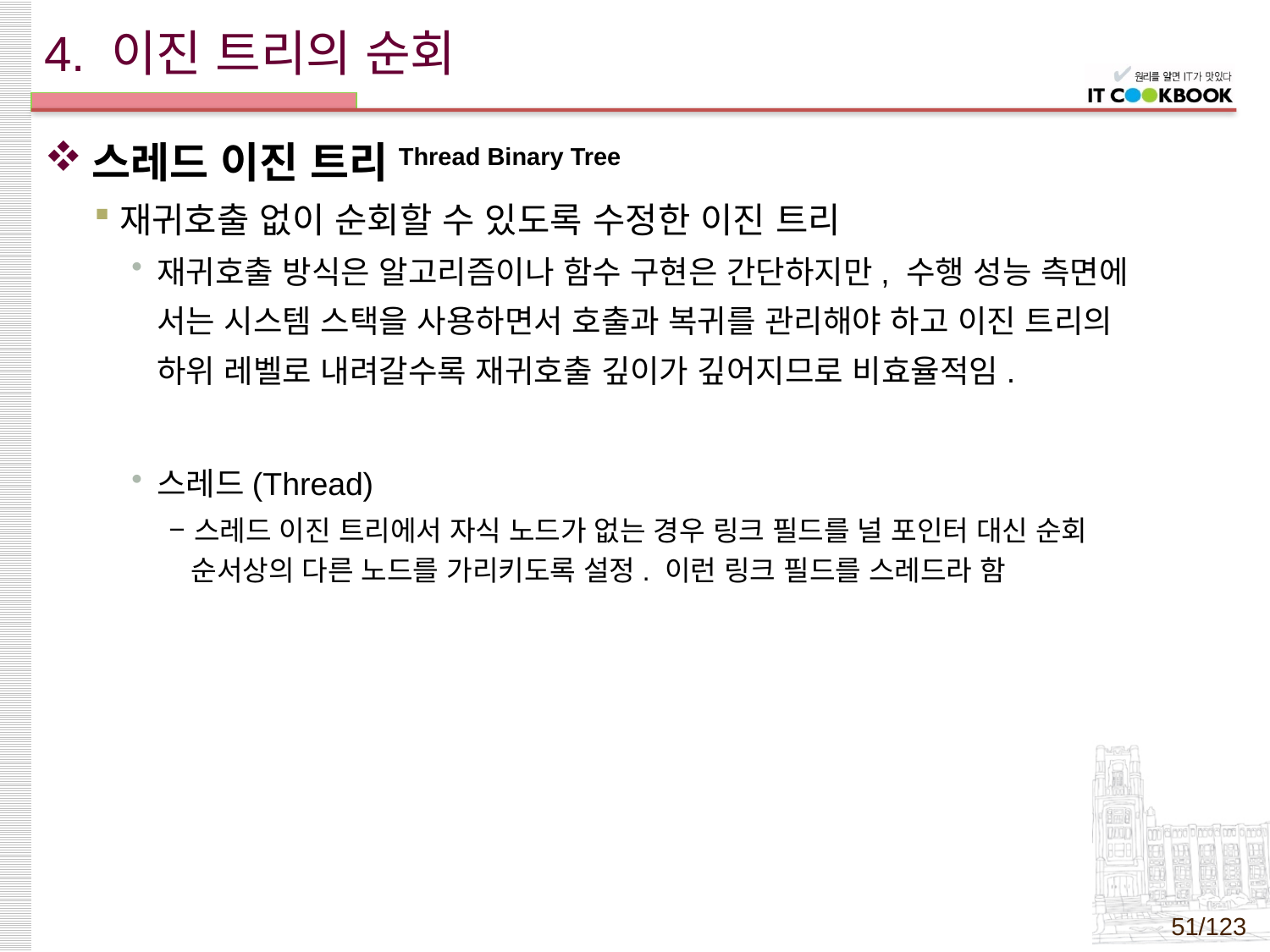

# 4. 이진 트리의 순회
스레드 이진 트리Thread Binary Tree
재귀호출 없이 순회할 수 있도록 수정한 이진 트리
재귀호출 방식은 알고리즘이나 함수 구현은 간단하지만, 수행 성능 측면에
  서는 시스템 스택을 사용하면서 호출과 복귀를 관리해야 하고 이진 트리의
  하위 레벨로 내려갈수록 재귀호출 깊이가 깊어지므로 비효율적임.

스레드(Thread)
스레드 이진 트리에서 자식 노드가 없는 경우 링크 필드를 널 포인터 대신 순회
  순서상의 다른 노드를 가리키도록 설정. 이런 링크 필드를 스레드라 함